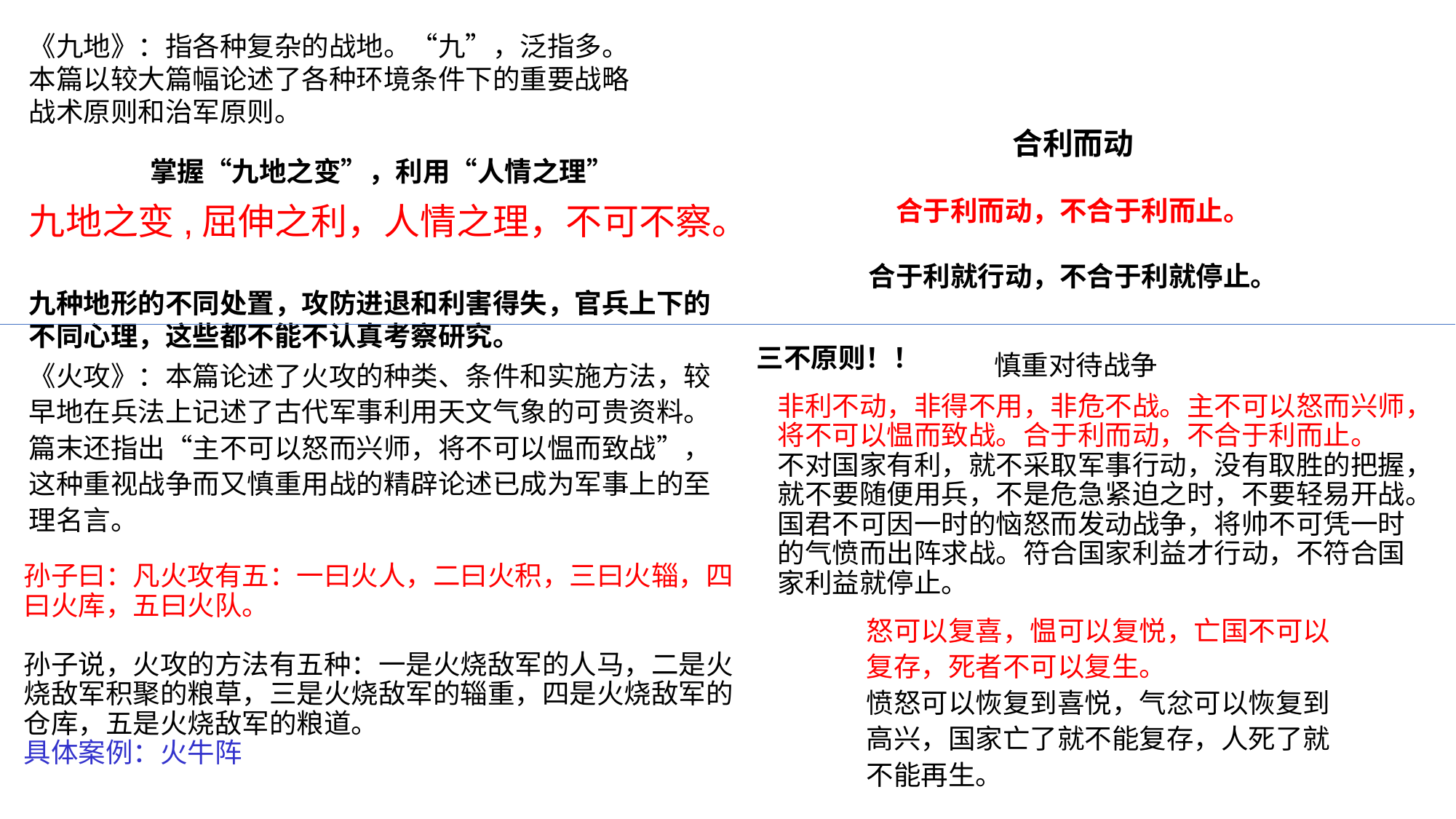

《九地》：指各种复杂的战地。“九”，泛指多。本篇以较大篇幅论述了各种环境条件下的重要战略战术原则和治军原则。
合利而动
合于利而动，不合于利而止。
合于利就行动，不合于利就停止。
掌握“九地之变”，利用“人情之理”
九地之变,屈伸之利，人情之理，不可不察。
九种地形的不同处置，攻防进退和利害得失，官兵上下的不同心理，这些都不能不认真考察研究。
三不原则！！
慎重对待战争
《火攻》：本篇论述了火攻的种类、条件和实施方法，较早地在兵法上记述了古代军事利用天文气象的可贵资料。篇末还指出“主不可以怒而兴师，将不可以愠而致战”，这种重视战争而又慎重用战的精辟论述已成为军事上的至理名言。
非利不动，非得不用，非危不战。主不可以怒而兴师，将不可以愠而致战。合于利而动，不合于利而止。
不对国家有利，就不采取军事行动，没有取胜的把握，就不要随便用兵，不是危急紧迫之时，不要轻易开战。国君不可因一时的恼怒而发动战争，将帅不可凭一时的气愤而出阵求战。符合国家利益才行动，不符合国家利益就停止。
孙子曰：凡火攻有五：一曰火人，二曰火积，三曰火辎，四曰火库，五曰火队。
孙子说，火攻的方法有五种：一是火烧敌军的人马，二是火烧敌军积聚的粮草，三是火烧敌军的辎重，四是火烧敌军的仓库，五是火烧敌军的粮道。
具体案例：火牛阵
怒可以复喜，愠可以复悦，亡国不可以复存，死者不可以复生。
愤怒可以恢复到喜悦，气忿可以恢复到高兴，国家亡了就不能复存，人死了就不能再生。